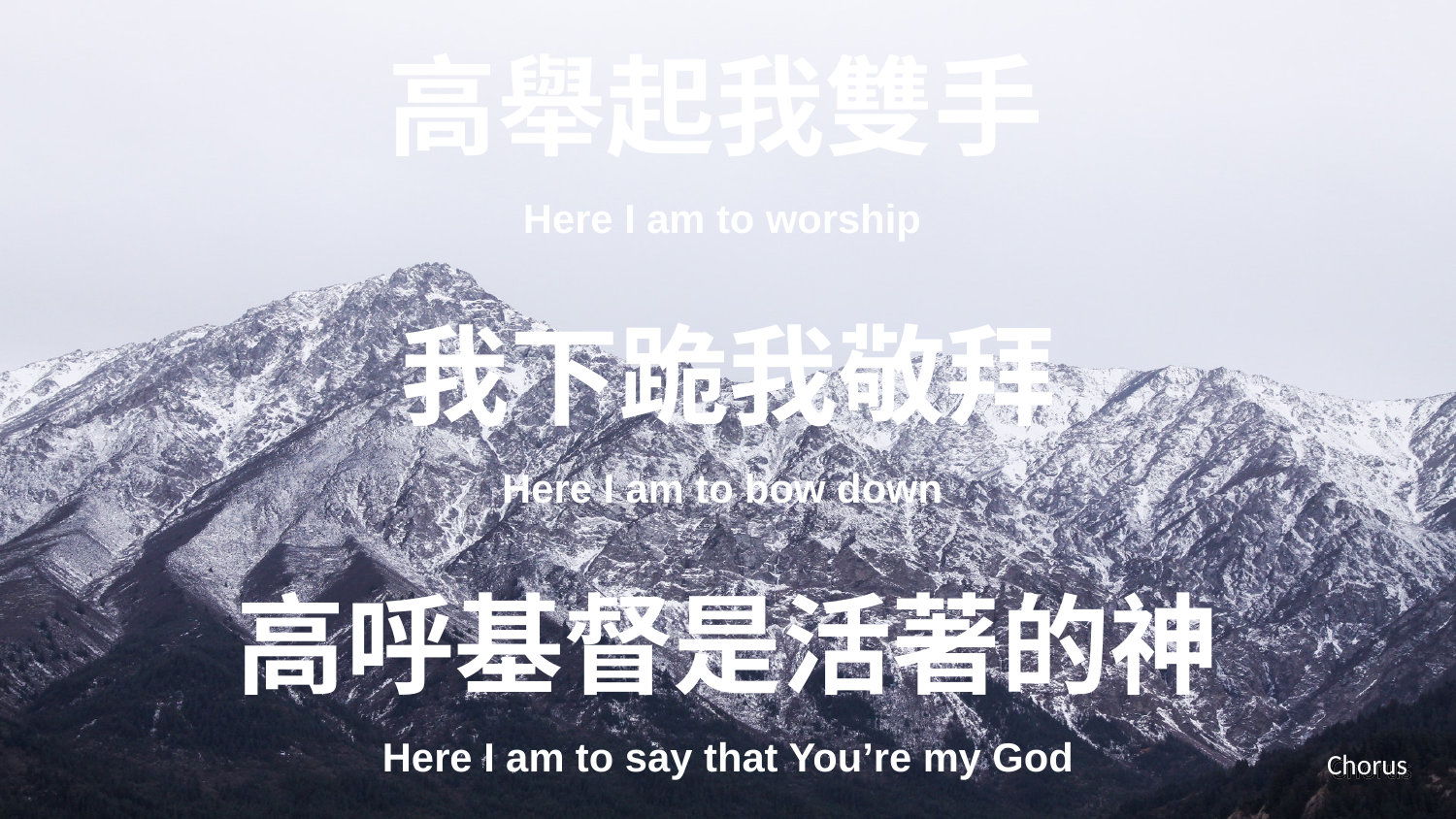

高舉起我雙手
Here I am to worship
我下跪我敬拜
Here I am to bow down
高呼基督是活著的神
Here I am to say that You’re my God

Chorus